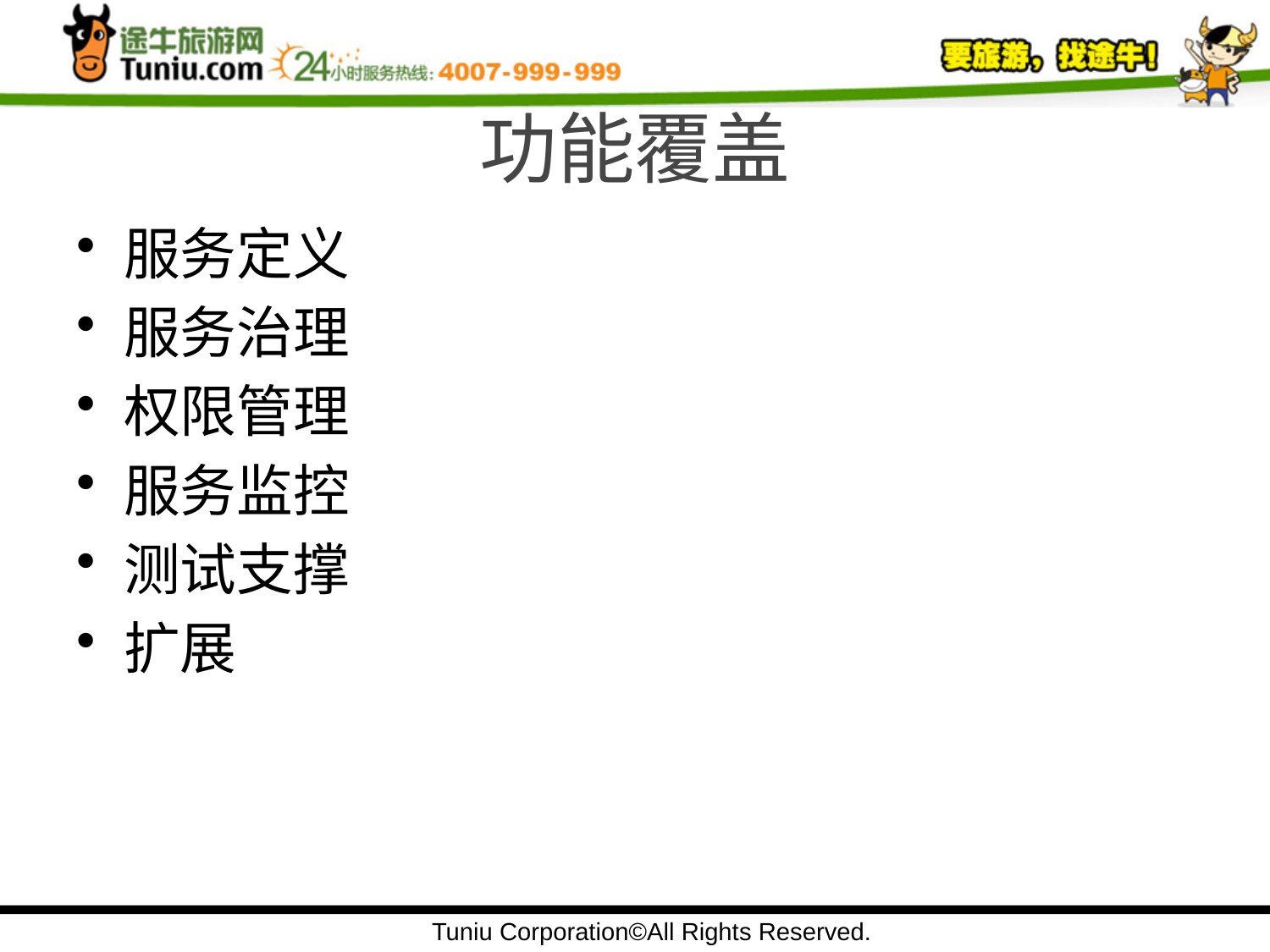

# 功能覆盖
服务定义
服务治理
权限管理
服务监控
测试支撑
扩展